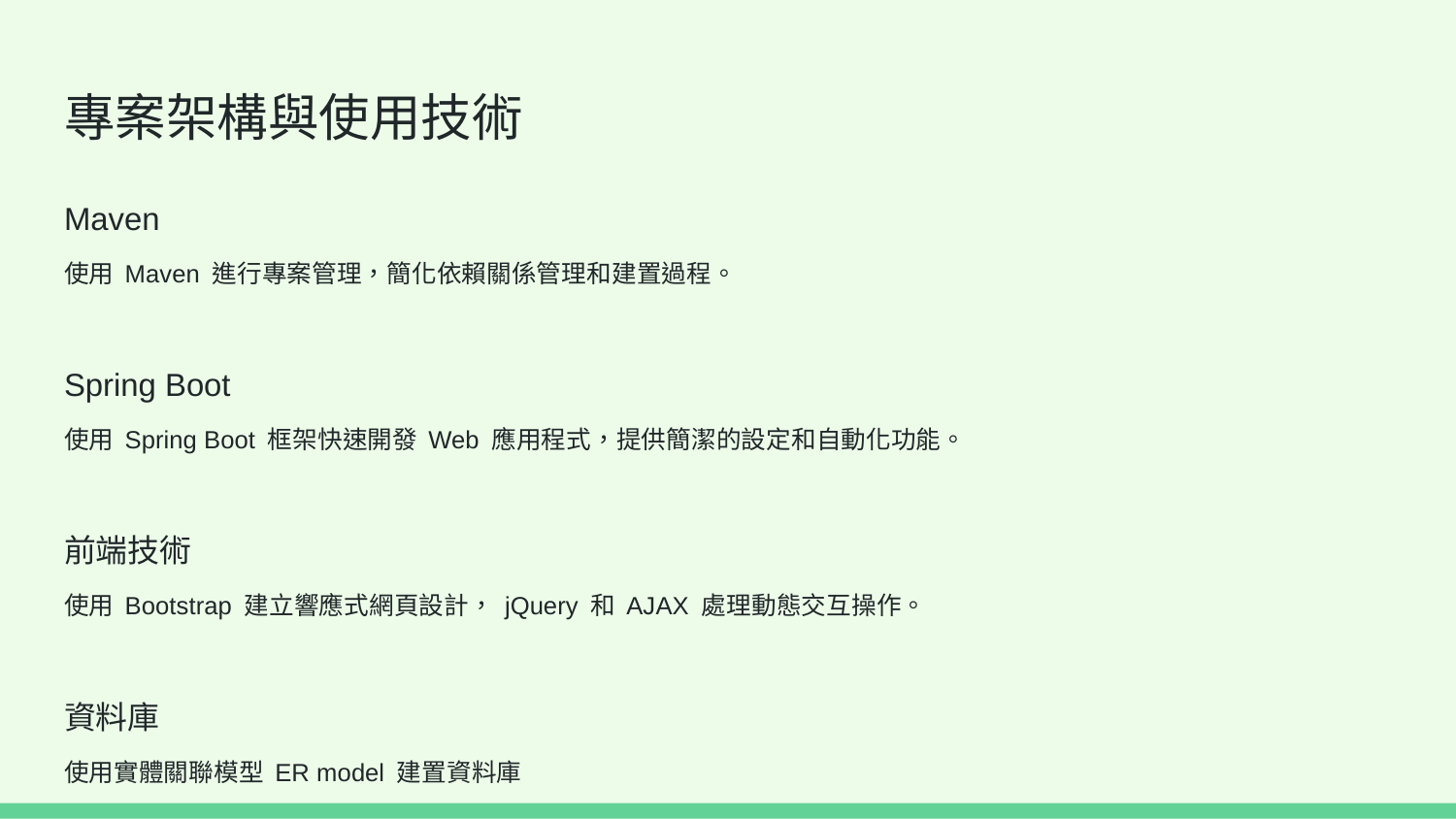

# 專案架構與使用技術
Maven
使用 Maven 進行專案管理，簡化依賴關係管理和建置過程。

Spring Boot
使用 Spring Boot 框架快速開發 Web 應用程式，提供簡潔的設定和自動化功能。

前端技術
使用 Bootstrap 建立響應式網頁設計， jQuery 和 AJAX 處理動態交互操作。

資料庫
使用實體關聯模型 ER model 建置資料庫